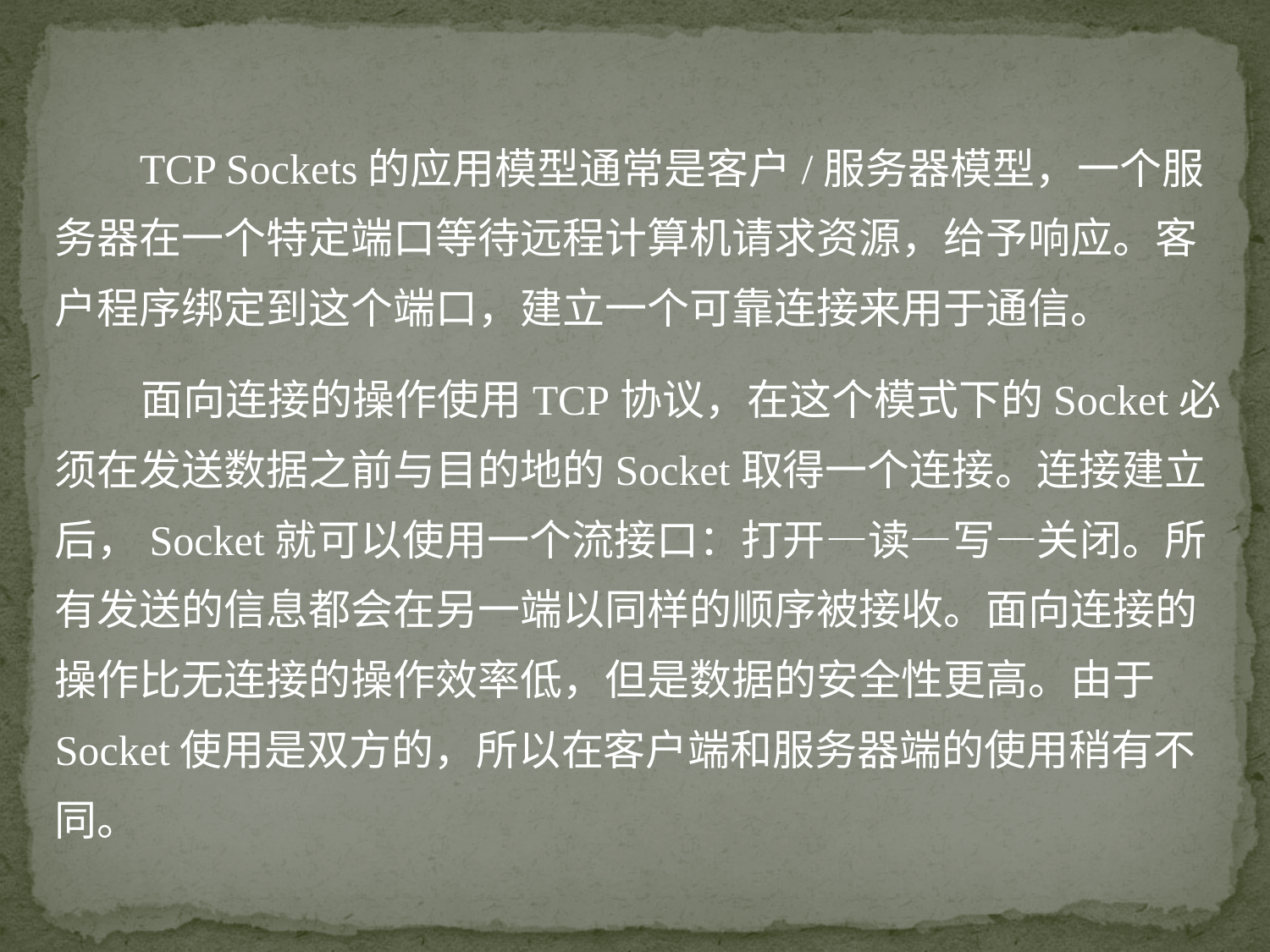

TCP Sockets的应用模型通常是客户/服务器模型，一个服务器在一个特定端口等待远程计算机请求资源，给予响应。客户程序绑定到这个端口，建立一个可靠连接来用于通信。
        面向连接的操作使用TCP协议，在这个模式下的Socket必须在发送数据之前与目的地的Socket取得一个连接。连接建立后，Socket就可以使用一个流接口：打开—读—写—关闭。所有发送的信息都会在另一端以同样的顺序被接收。面向连接的操作比无连接的操作效率低，但是数据的安全性更高。由于Socket使用是双方的，所以在客户端和服务器端的使用稍有不同。